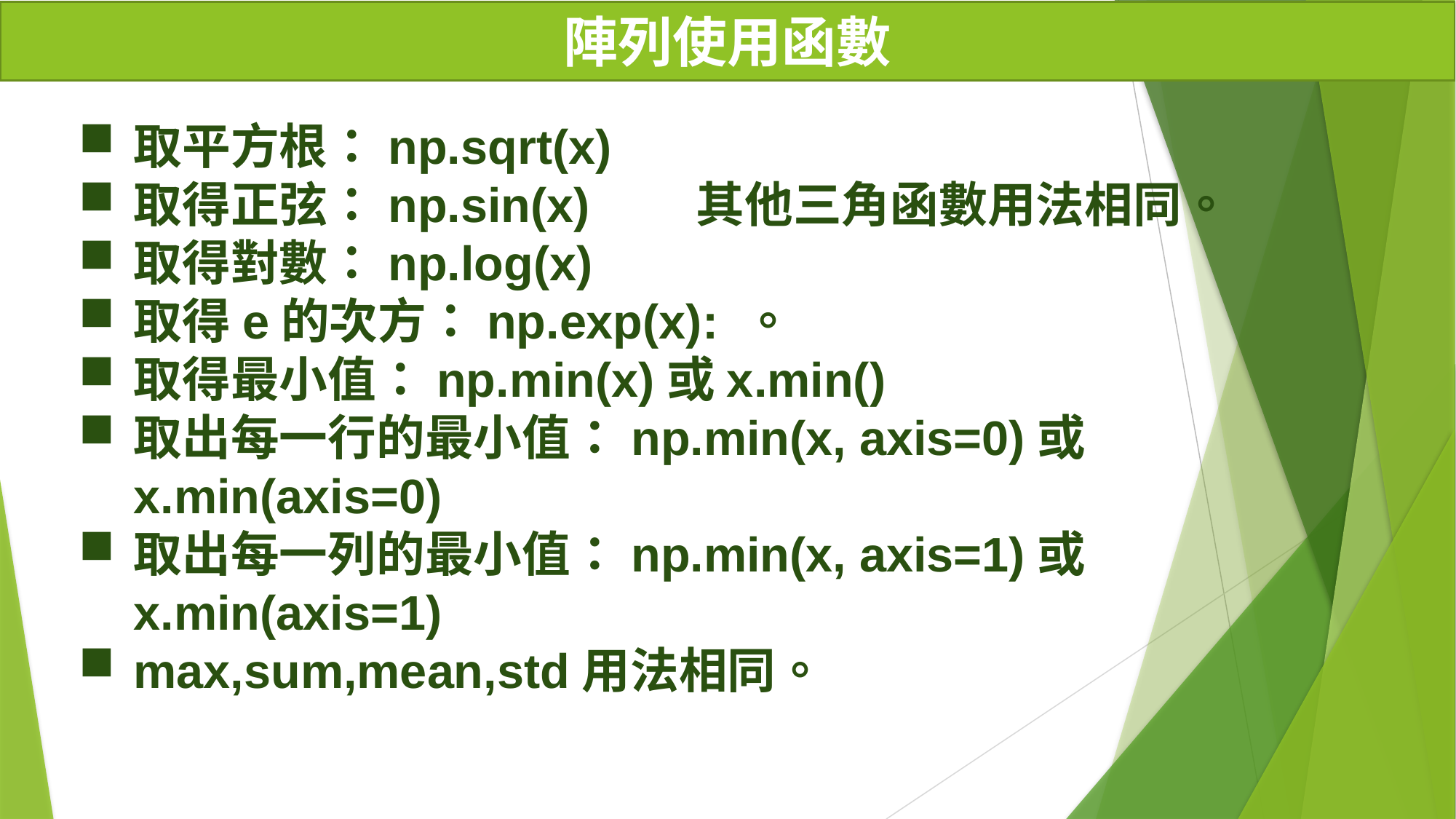

# 陣列使用函數
取平方根：np.sqrt(x)
取得正弦：np.sin(x)       其他三角函數用法相同。
取得對數：np.log(x)
取得e的次方：np.exp(x): 。
取得最小值：np.min(x)或x.min()
取出每一行的最小值：np.min(x, axis=0)或x.min(axis=0)
取出每一列的最小值：np.min(x, axis=1)或x.min(axis=1)
max,sum,mean,std用法相同。